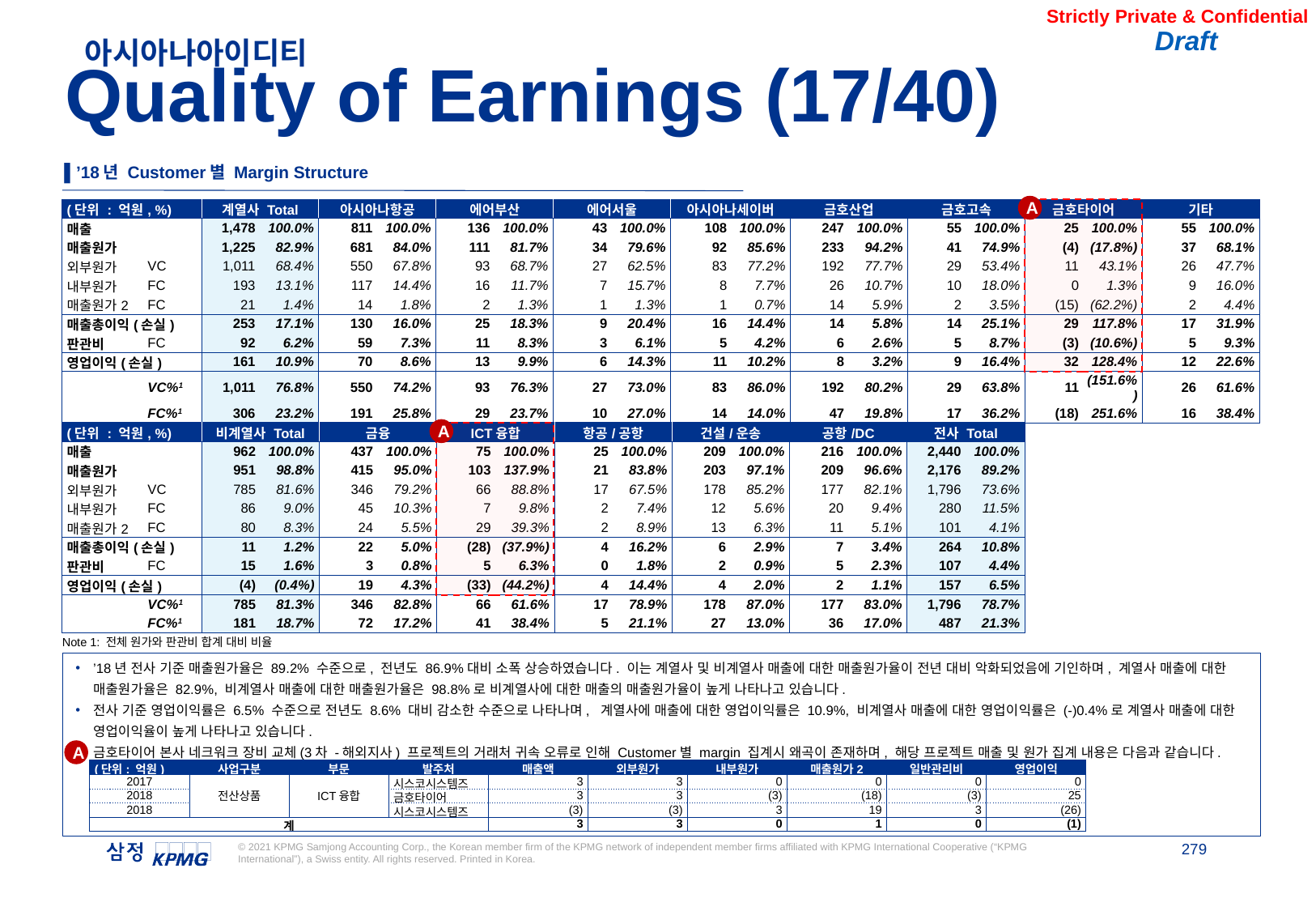

아시아나아이디티
Quality of Earnings (17/40)
▌’18년 Customer별 Margin Structure

A

| (단위 : 억원, %) |  | 계열사 Total |  | 아시아나항공 |  | 에어부산 |  | 에어서울 |  | 아시아나세이버 |  | 금호산업 |  | 금호고속 |  | 금호타이어 |  | 기타 |  |
| --- | --- | --- | --- | --- | --- | --- | --- | --- | --- | --- | --- | --- | --- | --- | --- | --- | --- | --- | --- |
| 매출 |  | 1,478 | 100.0% | 811 | 100.0% | 136 | 100.0% | 43 | 100.0% | 108 | 100.0% | 247 | 100.0% | 55 | 100.0% | 25 | 100.0% | 55 | 100.0% |
| 매출원가 |  | 1,225 | 82.9% | 681 | 84.0% | 111 | 81.7% | 34 | 79.6% | 92 | 85.6% | 233 | 94.2% | 41 | 74.9% | (4) | (17.8%) | 37 | 68.1% |
| 외부원가 | VC | 1,011 | 68.4% | 550 | 67.8% | 93 | 68.7% | 27 | 62.5% | 83 | 77.2% | 192 | 77.7% | 29 | 53.4% | 11 | 43.1% | 26 | 47.7% |
| 내부원가 | FC | 193 | 13.1% | 117 | 14.4% | 16 | 11.7% | 7 | 15.7% | 8 | 7.7% | 26 | 10.7% | 10 | 18.0% | 0 | 1.3% | 9 | 16.0% |
| 매출원가2 | FC | 21 | 1.4% | 14 | 1.8% | 2 | 1.3% | 1 | 1.3% | 1 | 0.7% | 14 | 5.9% | 2 | 3.5% | (15) | (62.2%) | 2 | 4.4% |
| 매출총이익(손실) |  | 253 | 17.1% | 130 | 16.0% | 25 | 18.3% | 9 | 20.4% | 16 | 14.4% | 14 | 5.8% | 14 | 25.1% | 29 | 117.8% | 17 | 31.9% |
| 판관비 | FC | 92 | 6.2% | 59 | 7.3% | 11 | 8.3% | 3 | 6.1% | 5 | 4.2% | 6 | 2.6% | 5 | 8.7% | (3) | (10.6%) | 5 | 9.3% |
| 영업이익(손실) |  | 161 | 10.9% | 70 | 8.6% | 13 | 9.9% | 6 | 14.3% | 11 | 10.2% | 8 | 3.2% | 9 | 16.4% | 32 | 128.4% | 12 | 22.6% |
|  | VC%1 | 1,011 | 76.8% | 550 | 74.2% | 93 | 76.3% | 27 | 73.0% | 83 | 86.0% | 192 | 80.2% | 29 | 63.8% | 11 | (151.6%) | 26 | 61.6% |
|  | FC%1 | 306 | 23.2% | 191 | 25.8% | 29 | 23.7% | 10 | 27.0% | 14 | 14.0% | 47 | 19.8% | 17 | 36.2% | (18) | 251.6% | 16 | 38.4% |
A
| (단위 : 억원, %) |  | 비계열사 Total |  | 금융 |  | ICT융합 |  | 항공/공항 |  | 건설/운송 |  | 공항/DC |  | 전사 Total |  |
| --- | --- | --- | --- | --- | --- | --- | --- | --- | --- | --- | --- | --- | --- | --- | --- |
| 매출 |  | 962 | 100.0% | 437 | 100.0% | 75 | 100.0% | 25 | 100.0% | 209 | 100.0% | 216 | 100.0% | 2,440 | 100.0% |
| 매출원가 |  | 951 | 98.8% | 415 | 95.0% | 103 | 137.9% | 21 | 83.8% | 203 | 97.1% | 209 | 96.6% | 2,176 | 89.2% |
| 외부원가 | VC | 785 | 81.6% | 346 | 79.2% | 66 | 88.8% | 17 | 67.5% | 178 | 85.2% | 177 | 82.1% | 1,796 | 73.6% |
| 내부원가 | FC | 86 | 9.0% | 45 | 10.3% | 7 | 9.8% | 2 | 7.4% | 12 | 5.6% | 20 | 9.4% | 280 | 11.5% |
| 매출원가2 | FC | 80 | 8.3% | 24 | 5.5% | 29 | 39.3% | 2 | 8.9% | 13 | 6.3% | 11 | 5.1% | 101 | 4.1% |
| 매출총이익(손실) |  | 11 | 1.2% | 22 | 5.0% | (28) | (37.9%) | 4 | 16.2% | 6 | 2.9% | 7 | 3.4% | 264 | 10.8% |
| 판관비 | FC | 15 | 1.6% | 3 | 0.8% | 5 | 6.3% | 0 | 1.8% | 2 | 0.9% | 5 | 2.3% | 107 | 4.4% |
| 영업이익(손실) |  | (4) | (0.4%) | 19 | 4.3% | (33) | (44.2%) | 4 | 14.4% | 4 | 2.0% | 2 | 1.1% | 157 | 6.5% |
|  | VC%1 | 785 | 81.3% | 346 | 82.8% | 66 | 61.6% | 17 | 78.9% | 178 | 87.0% | 177 | 83.0% | 1,796 | 78.7% |
|  | FC%1 | 181 | 18.7% | 72 | 17.2% | 41 | 38.4% | 5 | 21.1% | 27 | 13.0% | 36 | 17.0% | 487 | 21.3% |

Note 1: 전체 원가와 판관비 합계 대비 비율
’18년 전사 기준 매출원가율은 89.2% 수준으로, 전년도 86.9%대비 소폭 상승하였습니다. 이는 계열사 및 비계열사 매출에 대한 매출원가율이 전년 대비 악화되었음에 기인하며, 계열사 매출에 대한 매출원가율은 82.9%, 비계열사 매출에 대한 매출원가율은 98.8%로 비계열사에 대한 매출의 매출원가율이 높게 나타나고 있습니다.
전사 기준 영업이익률은 6.5% 수준으로 전년도 8.6% 대비 감소한 수준으로 나타나며,  계열사에 매출에 대한 영업이익률은 10.9%, 비계열사 매출에 대한 영업이익률은 (-)0.4%로 계열사 매출에 대한 영업이익율이 높게 나타나고 있습니다.
금호타이어 본사 네크워크 장비 교체(3차 -해외지사) 프로젝트의 거래처 귀속 오류로 인해 Customer별 margin 집계시 왜곡이 존재하며, 해당 프로젝트 매출 및 원가 집계 내용은 다음과 같습니다.

A
| (단위: 억원) | 사업구분 | 부문 | 발주처 | 매출액 | 외부원가 | 내부원가 | 매출원가2 | 일반관리비 | 영업이익 |
| --- | --- | --- | --- | --- | --- | --- | --- | --- | --- |
| 2017 | 전산상품 | ICT융합 | 시스코시스템즈 | 3 | 3 | 0 | 0 | 0 | 0 |
| 2018 |  |  | 금호타이어 | 3 | 3 | (3) | (18) | (3) | 25 |
| 2018 |  |  | 시스코시스템즈 | (3) | (3) | 3 | 19 | 3 | (26) |
| 계 |  |  |  | 3 | 3 | 0 | 1 | 0 | (1) |